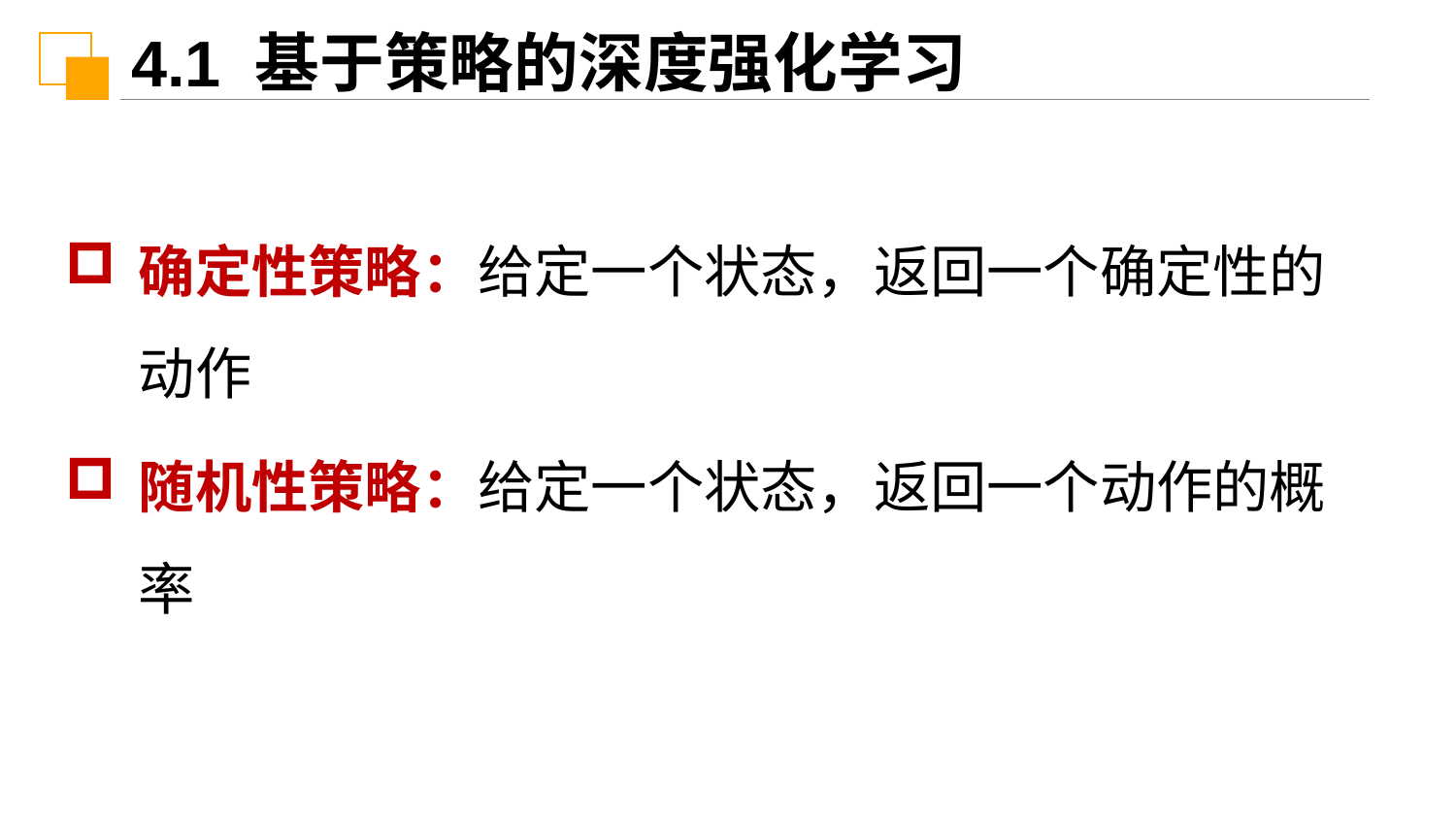

4.1 基于策略的深度强化学习
确定性策略：给定一个状态，返回一个确定性的动作
随机性策略：给定一个状态，返回一个动作的概率